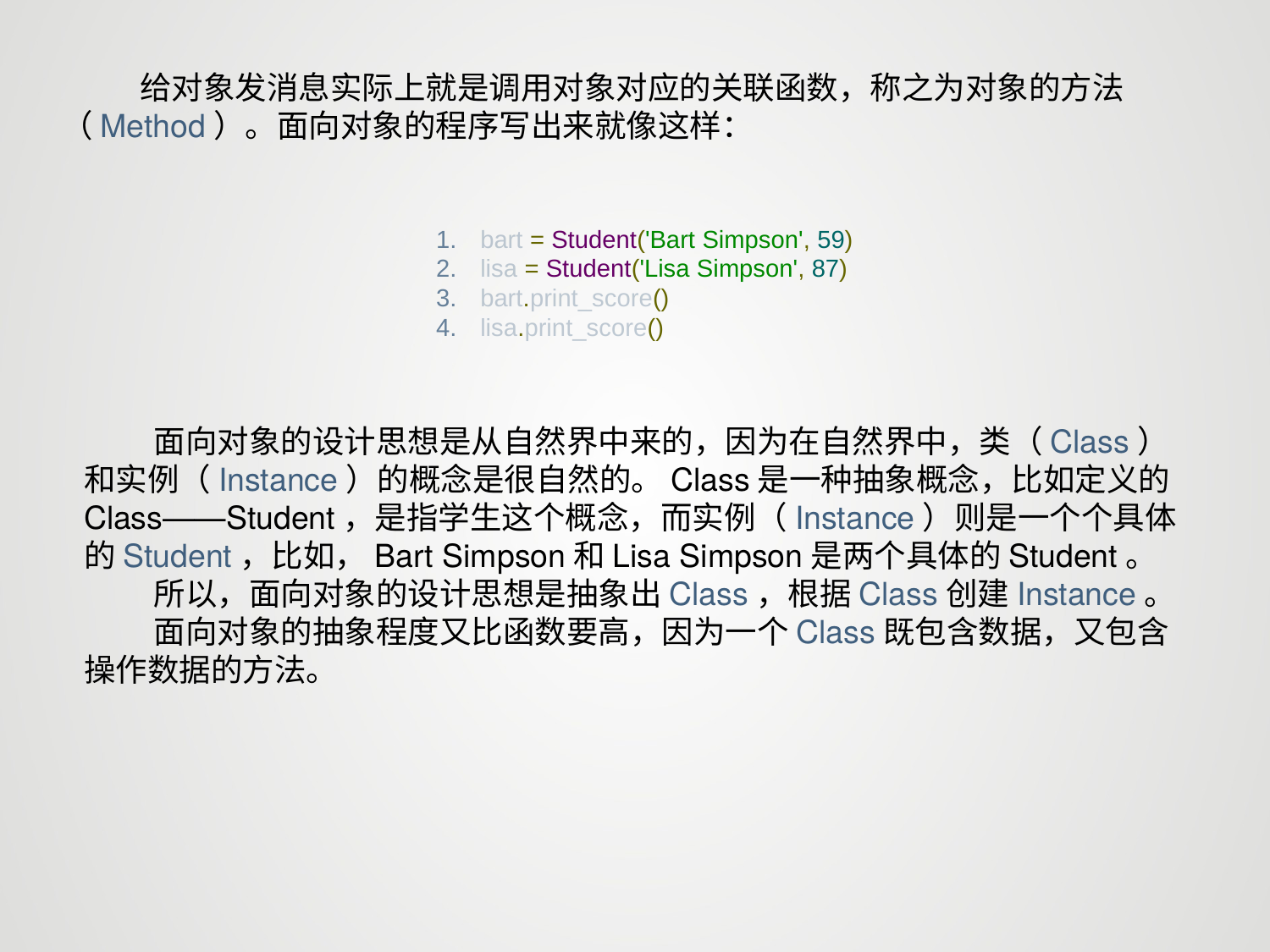

给对象发消息实际上就是调用对象对应的关联函数，称之为对象的方法（Method）。面向对象的程序写出来就像这样：
bart = Student('Bart Simpson', 59)
lisa = Student('Lisa Simpson', 87)
bart.print_score()
lisa.print_score()
       面向对象的设计思想是从自然界中来的，因为在自然界中，类（Class）和实例（Instance）的概念是很自然的。Class是一种抽象概念，比如定义的Class——Student，是指学生这个概念，而实例（Instance）则是一个个具体的Student，比如，Bart Simpson和Lisa Simpson是两个具体的Student。
       所以，面向对象的设计思想是抽象出Class，根据Class创建Instance。
       面向对象的抽象程度又比函数要高，因为一个Class既包含数据，又包含操作数据的方法。